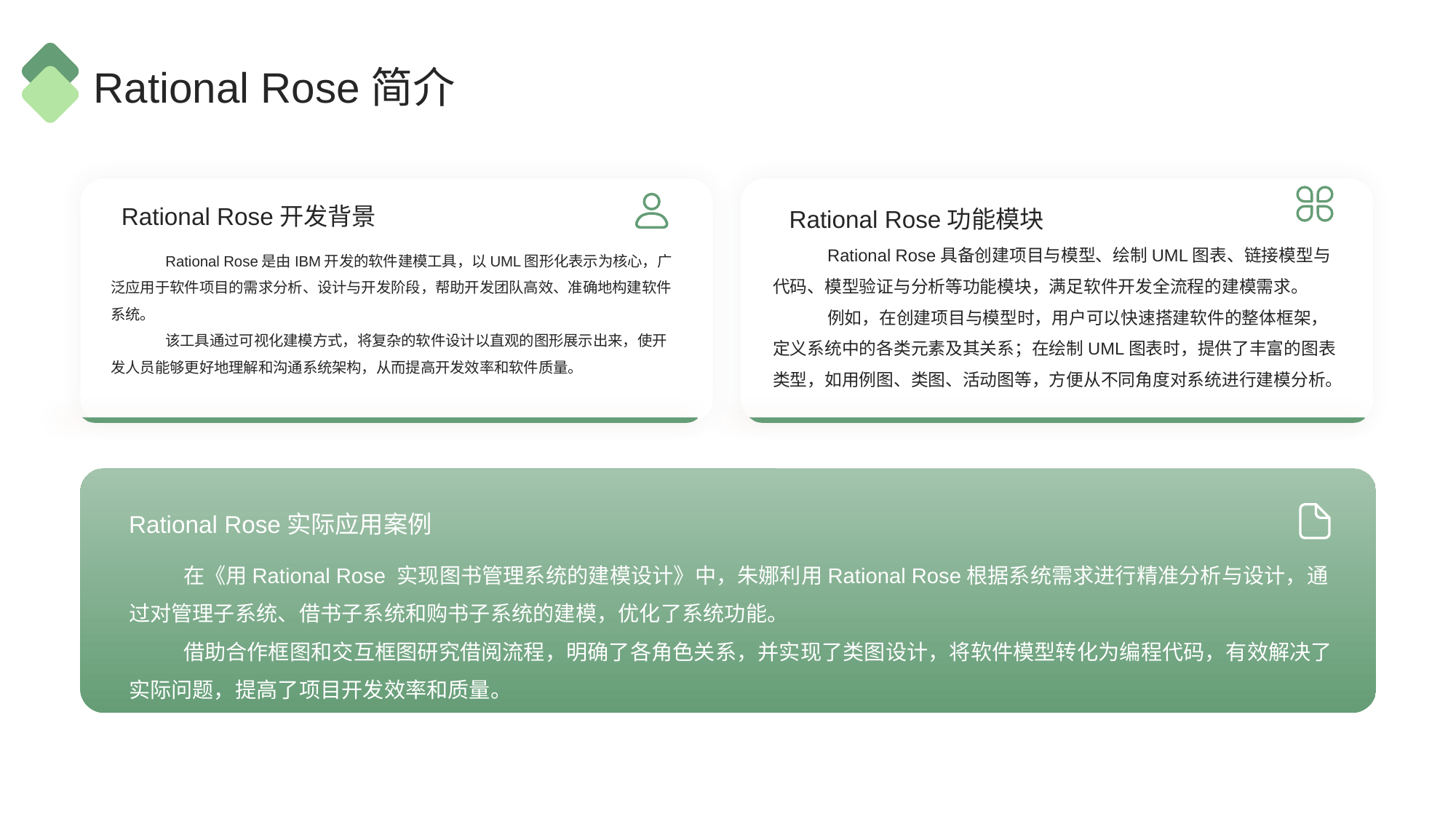

Rational Rose简介
Rational Rose开发背景
Rational Rose功能模块

Rational Rose具备创建项目与模型、绘制UML图表、链接模型与代码、模型验证与分析等功能模块，满足软件开发全流程的建模需求。
例如，在创建项目与模型时，用户可以快速搭建软件的整体框架，定义系统中的各类元素及其关系；在绘制UML图表时，提供了丰富的图表类型，如用例图、类图、活动图等，方便从不同角度对系统进行建模分析。
Rational Rose是由IBM开发的软件建模工具，以UML图形化表示为核心，广泛应用于软件项目的需求分析、设计与开发阶段，帮助开发团队高效、准确地构建软件系统。
该工具通过可视化建模方式，将复杂的软件设计以直观的图形展示出来，使开发人员能够更好地理解和沟通系统架构，从而提高开发效率和软件质量。

Rational Rose实际应用案例

在《用Rational Rose 实现图书管理系统的建模设计》中，朱娜利用Rational Rose根据系统需求进行精准分析与设计，通过对管理子系统、借书子系统和购书子系统的建模，优化了系统功能。
借助合作框图和交互框图研究借阅流程，明确了各角色关系，并实现了类图设计，将软件模型转化为编程代码，有效解决了实际问题，提高了项目开发效率和质量。